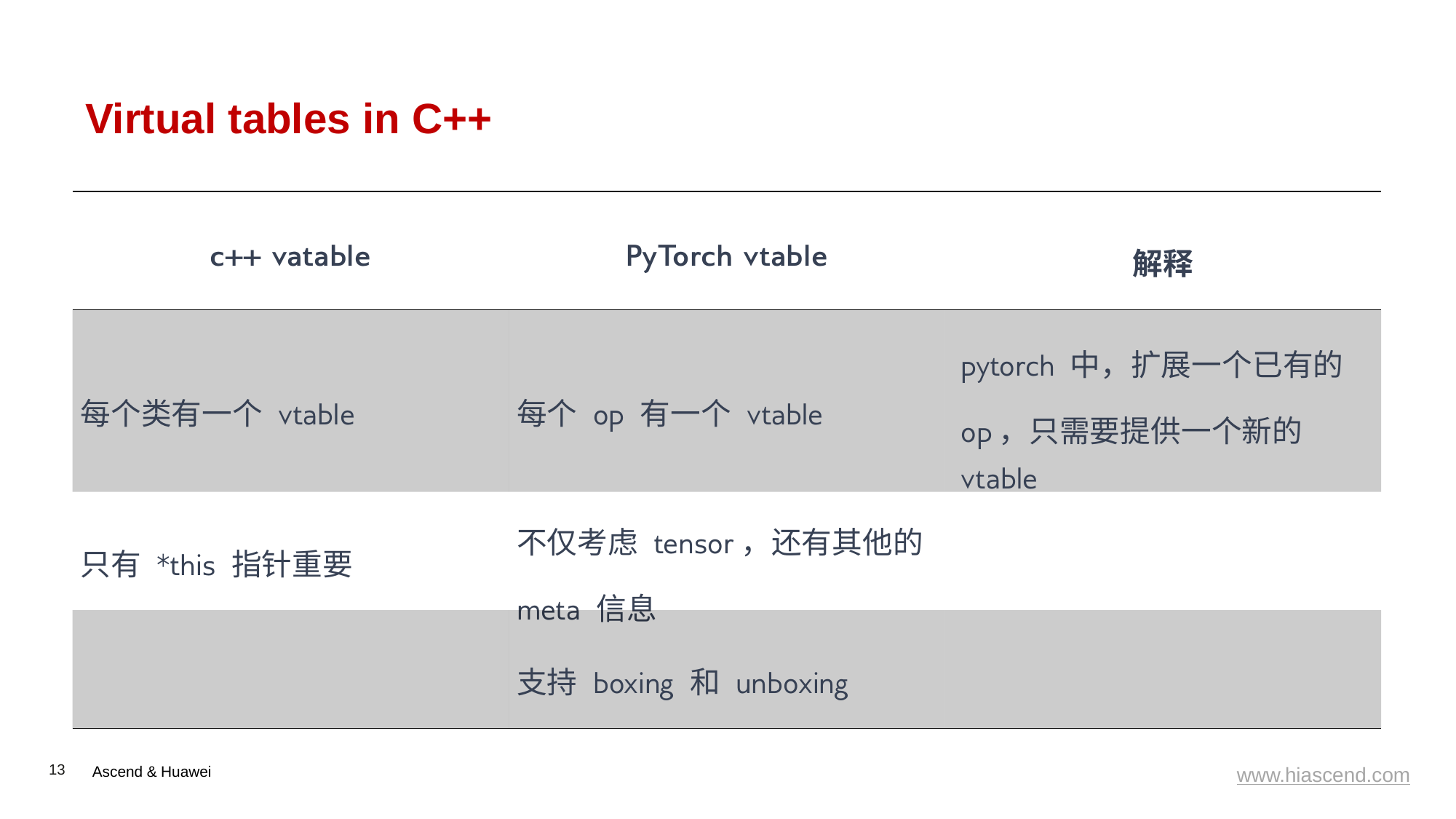

# Virtual tables in C++
| c++ vatable | PyTorch vtable | 解释 |
| --- | --- | --- |
| 每个类有一个 vtable | 每个 op 有一个 vtable | pytorch 中，扩展一个已有的op，只需要提供一个新的vtable |
| 只有 \*this 指针重要 | 不仅考虑 tensor，还有其他的 meta 信息 |  |
|  | 支持 boxing 和 unboxing |  |